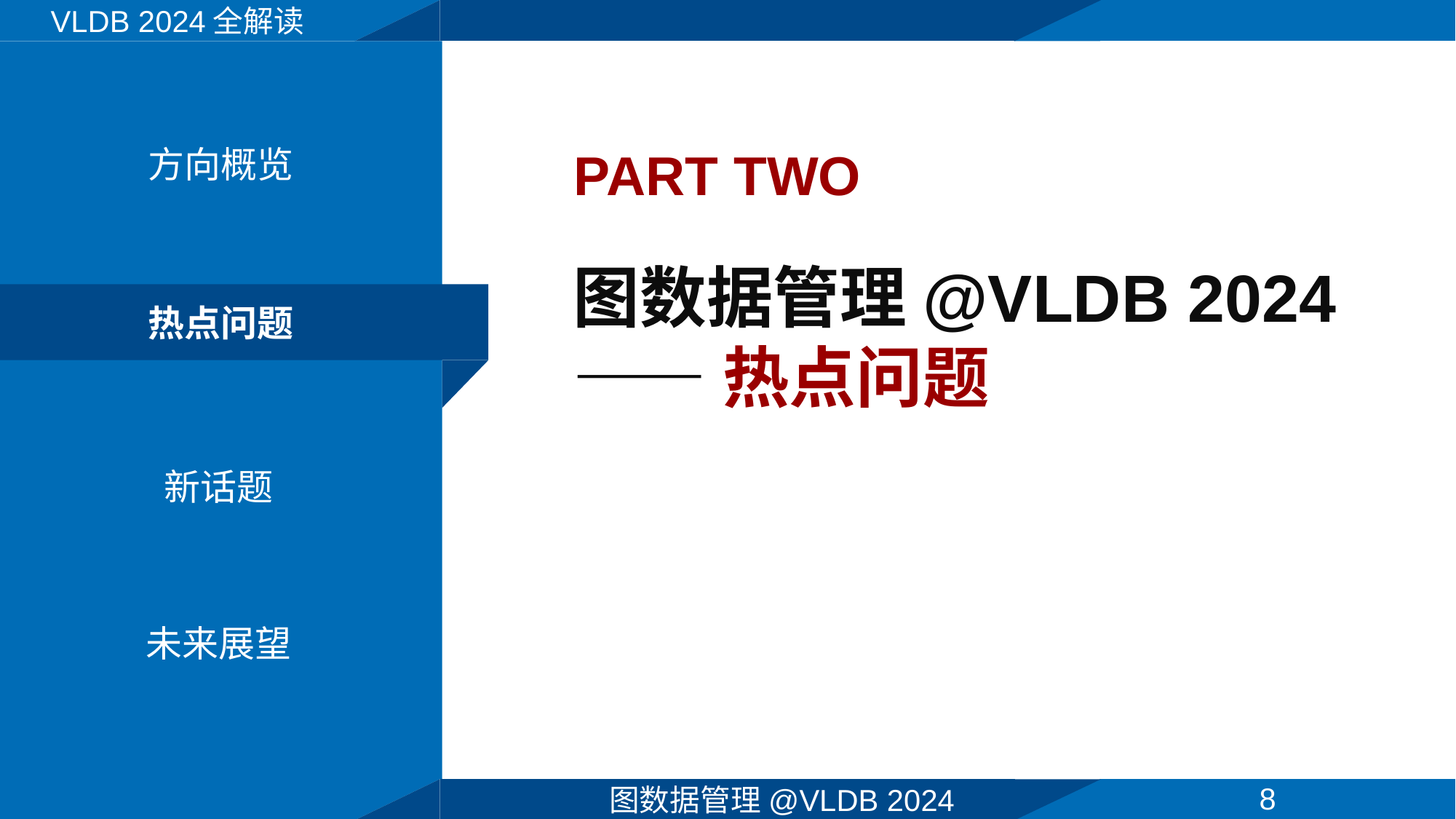

VLDB 2024全解读

PART TWO
方向概览
图数据管理@VLDB 2024
——热点问题

热点问题
新话题
未来展望
8
图数据管理@VLDB 2024